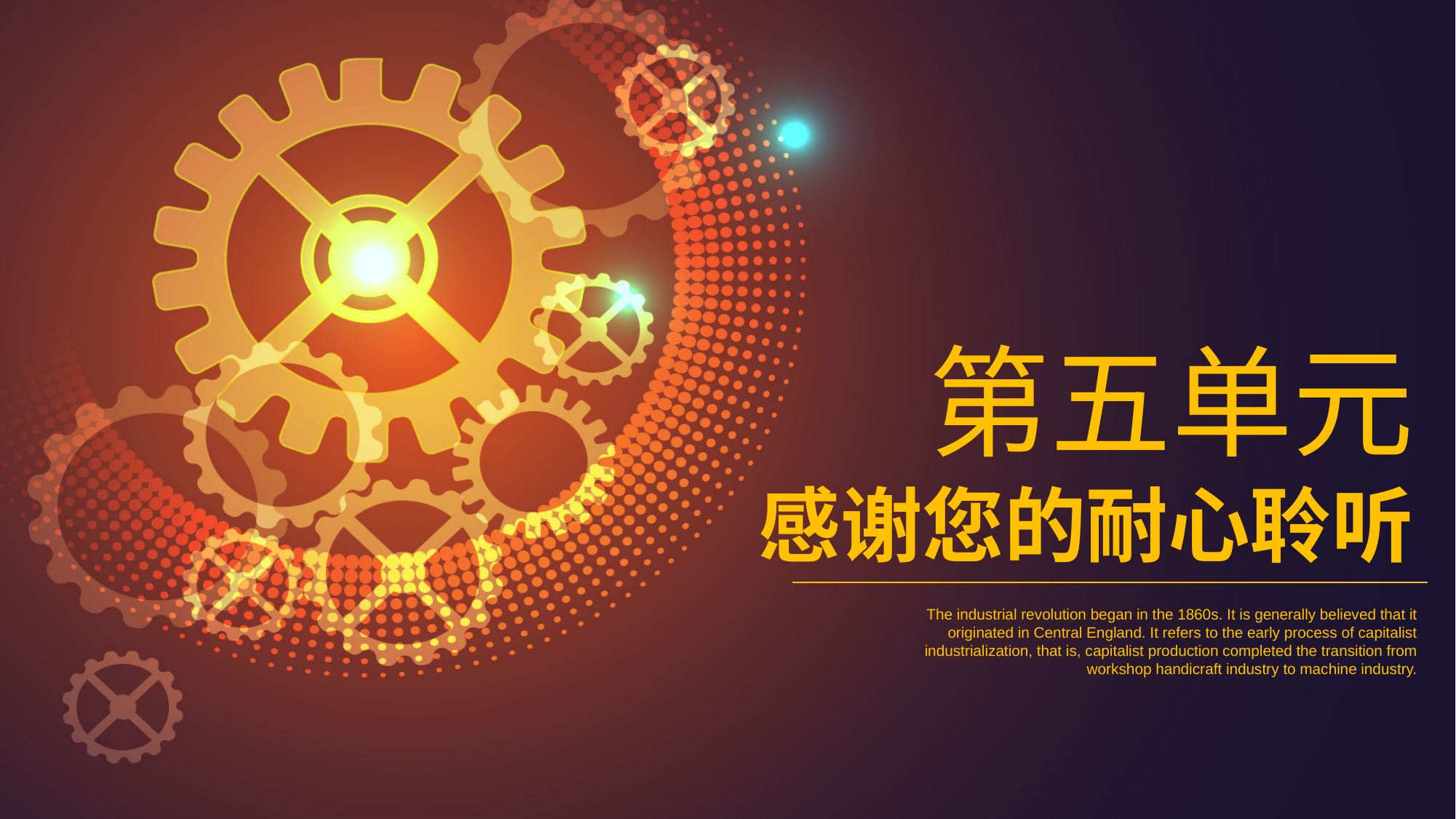

第五单元
感谢您的耐心聆听
The industrial revolution began in the 1860s. It is generally believed that it originated in Central England. It refers to the early process of capitalist industrialization, that is, capitalist production completed the transition from workshop handicraft industry to machine industry.